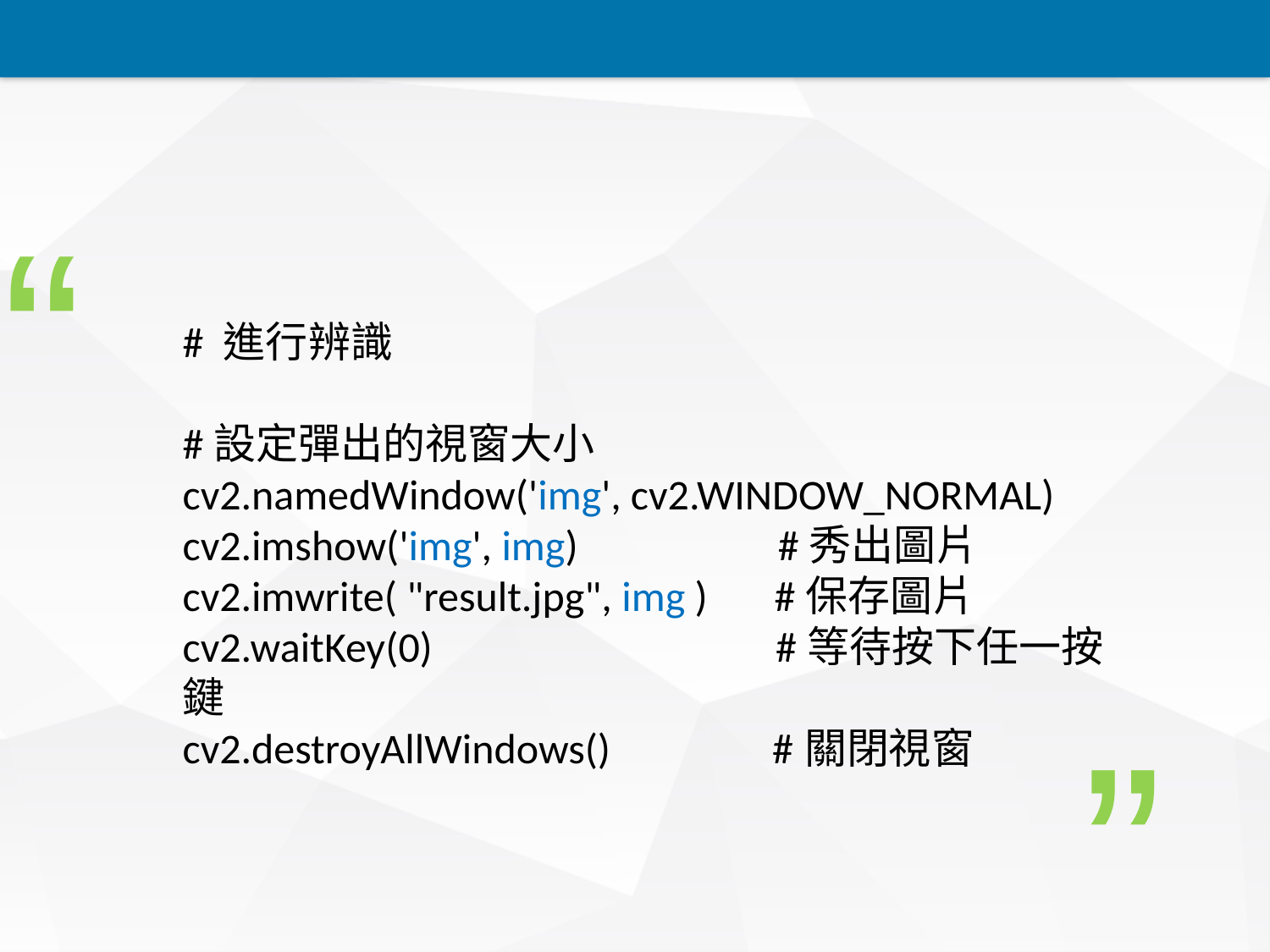

“
# 進行辨識

#設定彈出的視窗大小
cv2.namedWindow('img', cv2.WINDOW_NORMAL)
cv2.imshow('img', img)                     #秀出圖片
cv2.imwrite( "result.jpg", img )       #保存圖片
cv2.waitKey(0)                                    #等待按下任一按鍵
cv2.destroyAllWindows()                 #關閉視窗
”